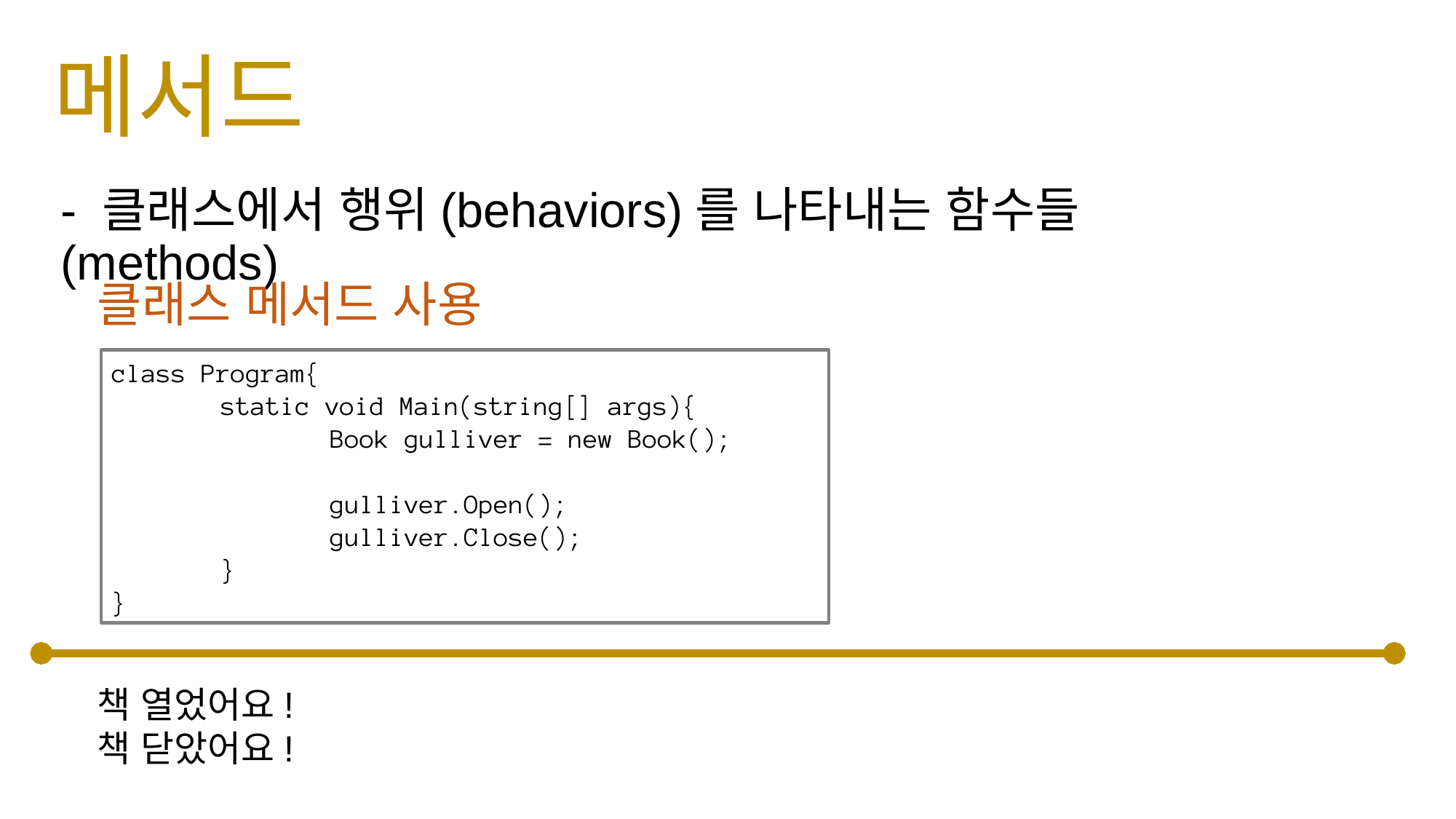

# 메서드
- 클래스에서 행위(behaviors)를 나타내는 함수들(methods)

클래스 메서드 사용
class Program{
	static void Main(string[] args){
		Book gulliver = new Book();

		gulliver.Open();
		gulliver.Close();
	}
}
책 열었어요!
책 닫았어요!